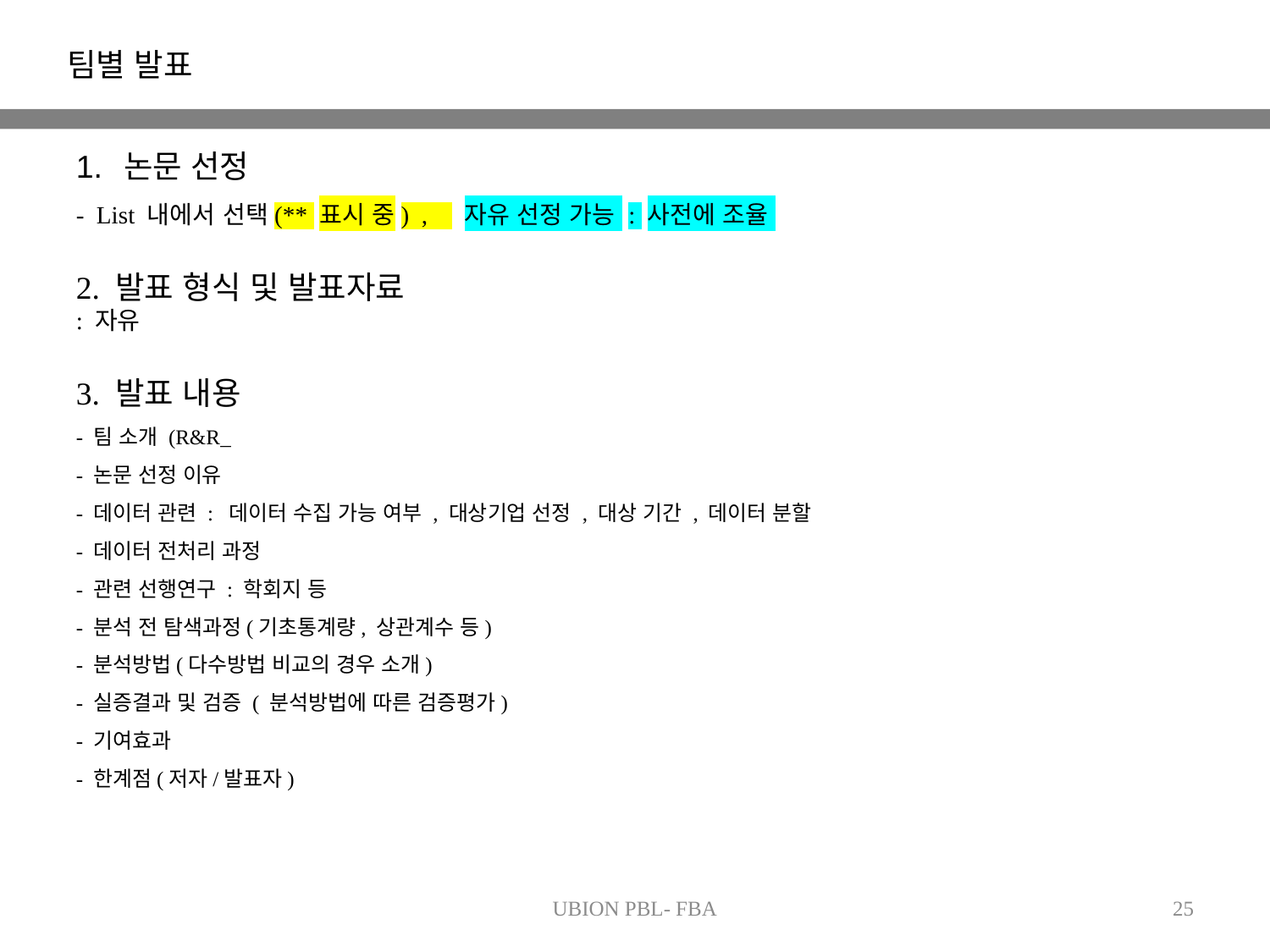

팀별 발표

논문 선정
-  List 내에서 선택(** 표시 중)  ,     자유 선정 가능 : 사전에 조율

2. 발표 형식 및 발표자료
: 자유

3. 발표 내용
- 팀 소개 (R&R_
- 논문 선정 이유
- 데이터 관련 :  데이터 수집 가능 여부 , 대상기업 선정 , 대상 기간 , 데이터 분할
- 데이터 전처리 과정
- 관련 선행연구 : 학회지 등
- 분석 전 탐색과정(기초통계량, 상관계수 등)
- 분석방법(다수방법 비교의 경우 소개)
- 실증결과 및 검증 ( 분석방법에 따른 검증평가)
- 기여효과
- 한계점(저자/발표자)
UBION PBL- FBA
25